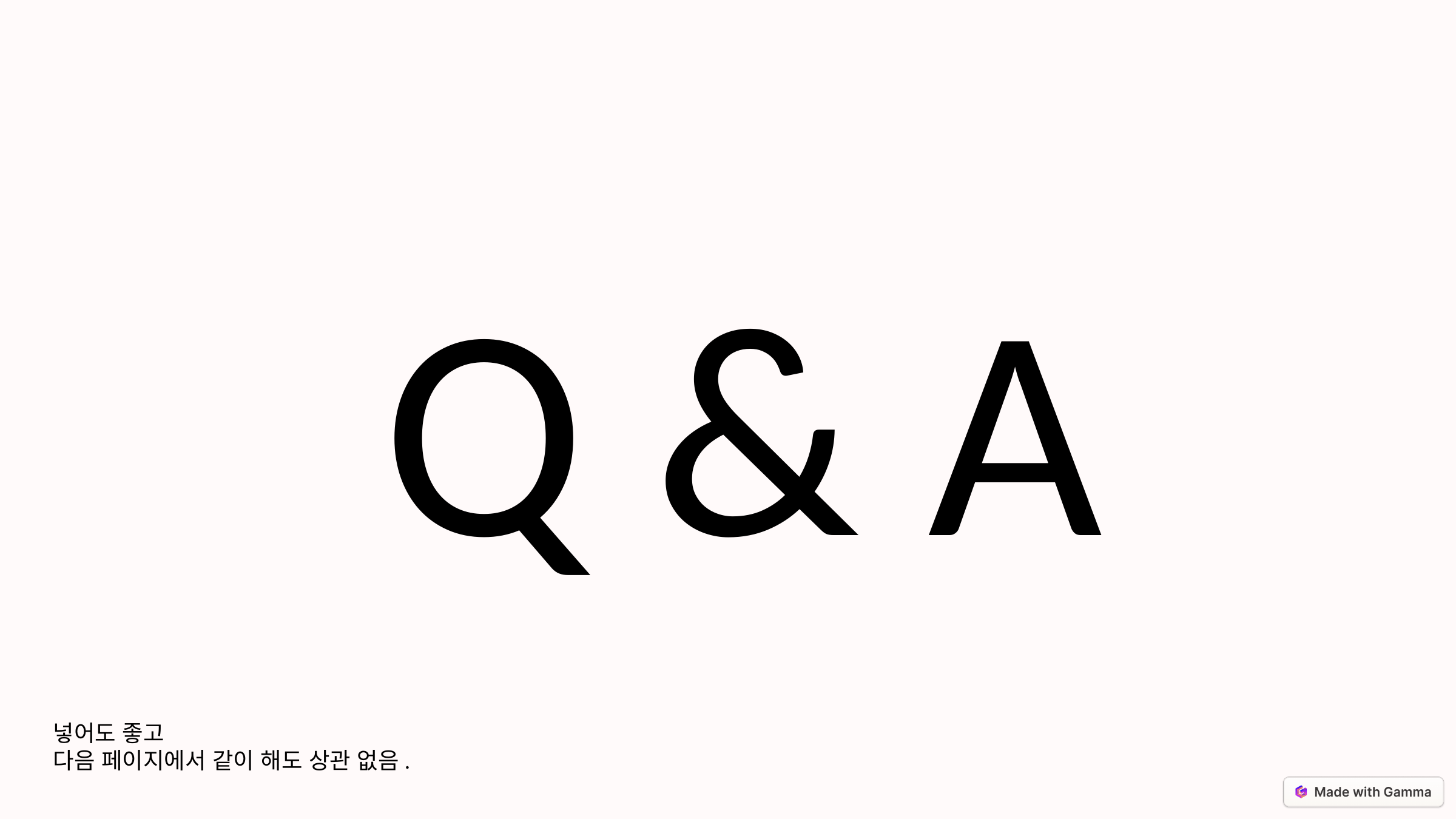

Q & A

넣어도 좋고
다음 페이지에서 같이 해도 상관 없음.